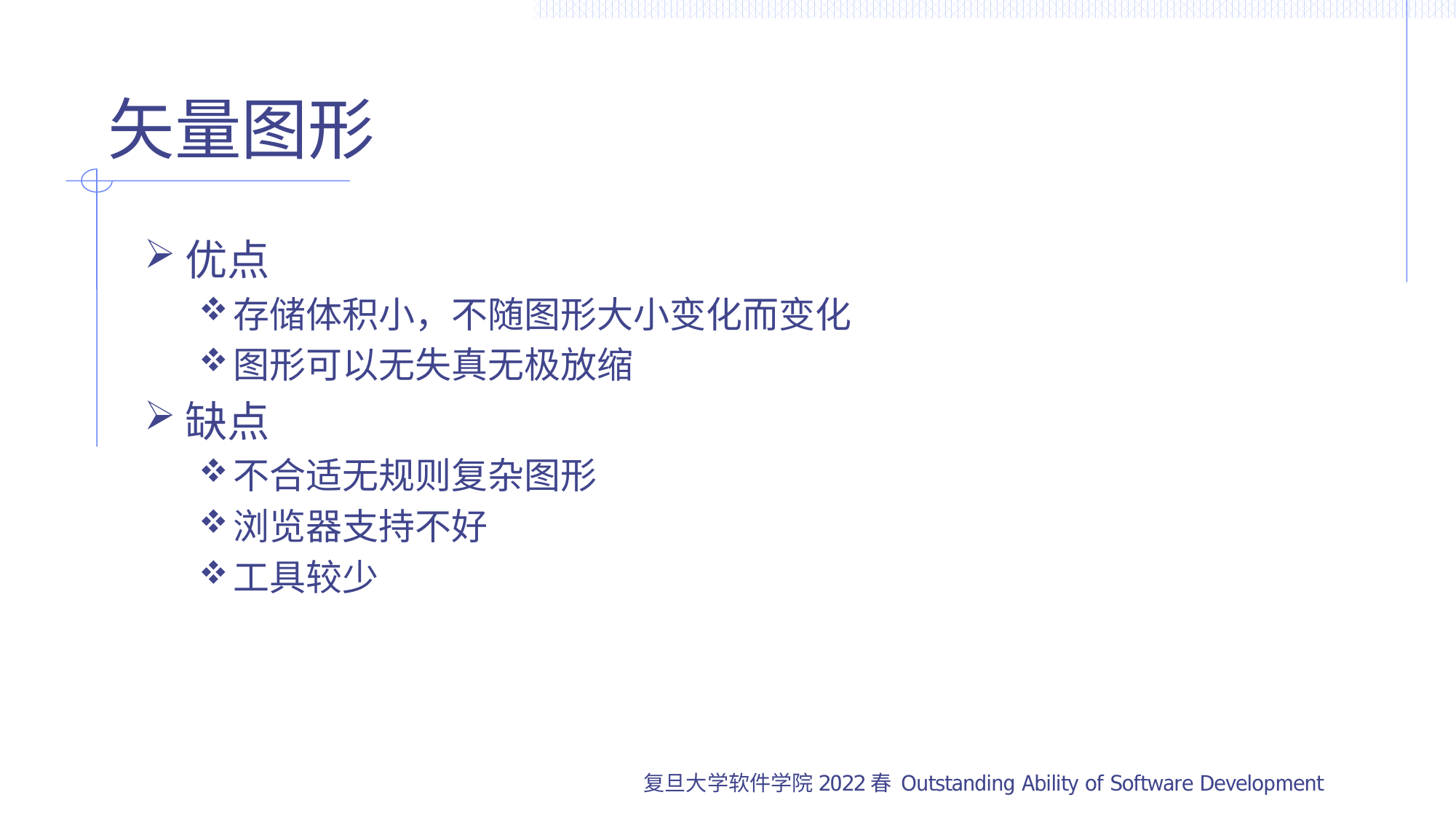

# 矢量图形
优点
存储体积小，不随图形大小变化而变化
图形可以无失真无极放缩
缺点
不合适无规则复杂图形
浏览器支持不好
工具较少